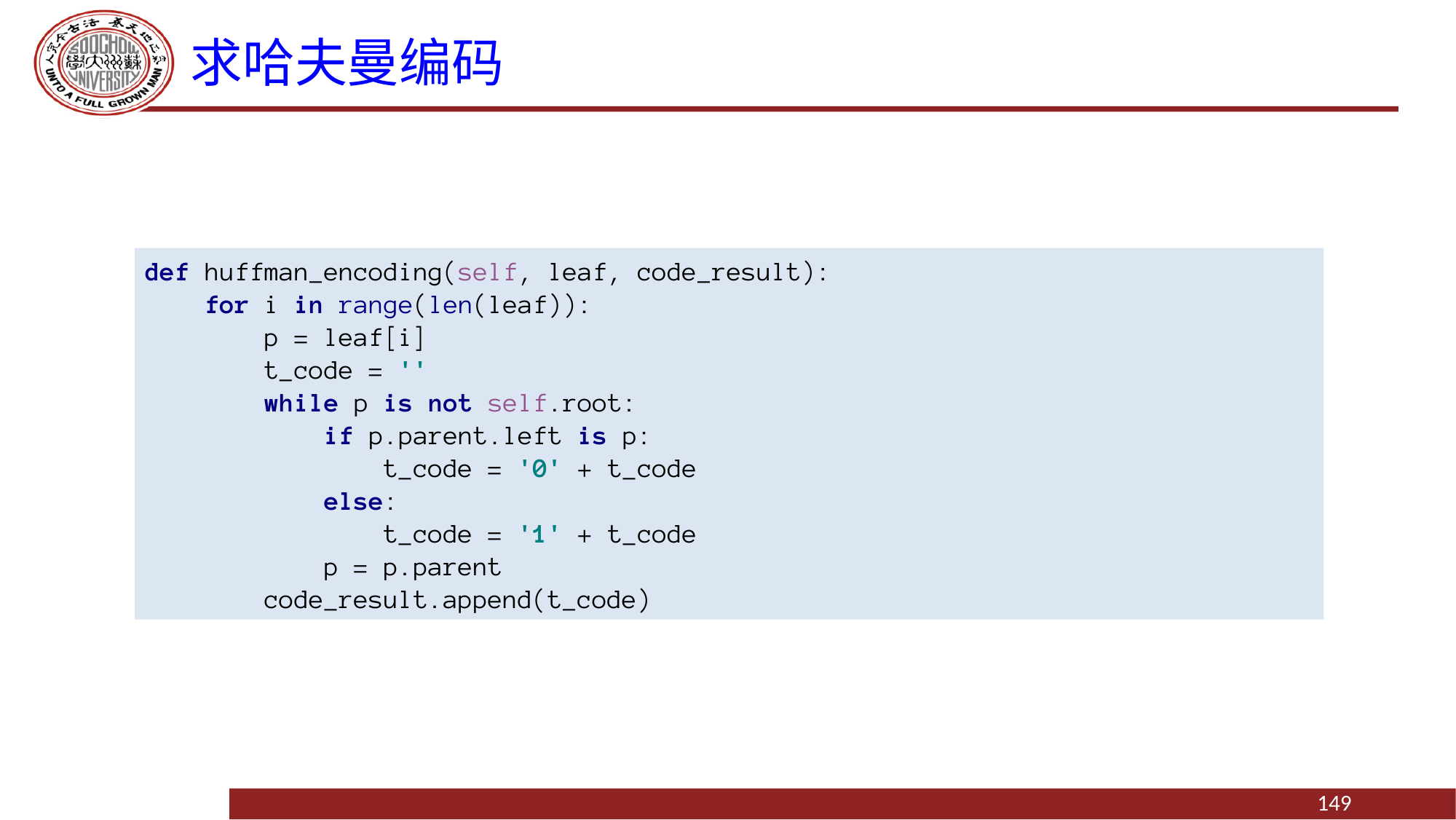

# 求哈夫曼编码
def huffman_encoding(self, leaf, code_result):
    for i in range(len(leaf)):
        p = leaf[i]
        t_code = ''
        while p is not self.root:
            if p.parent.left is p:
                t_code = '0' + t_code
            else:
                t_code = '1' + t_code
            p = p.parent
        code_result.append(t_code)
149